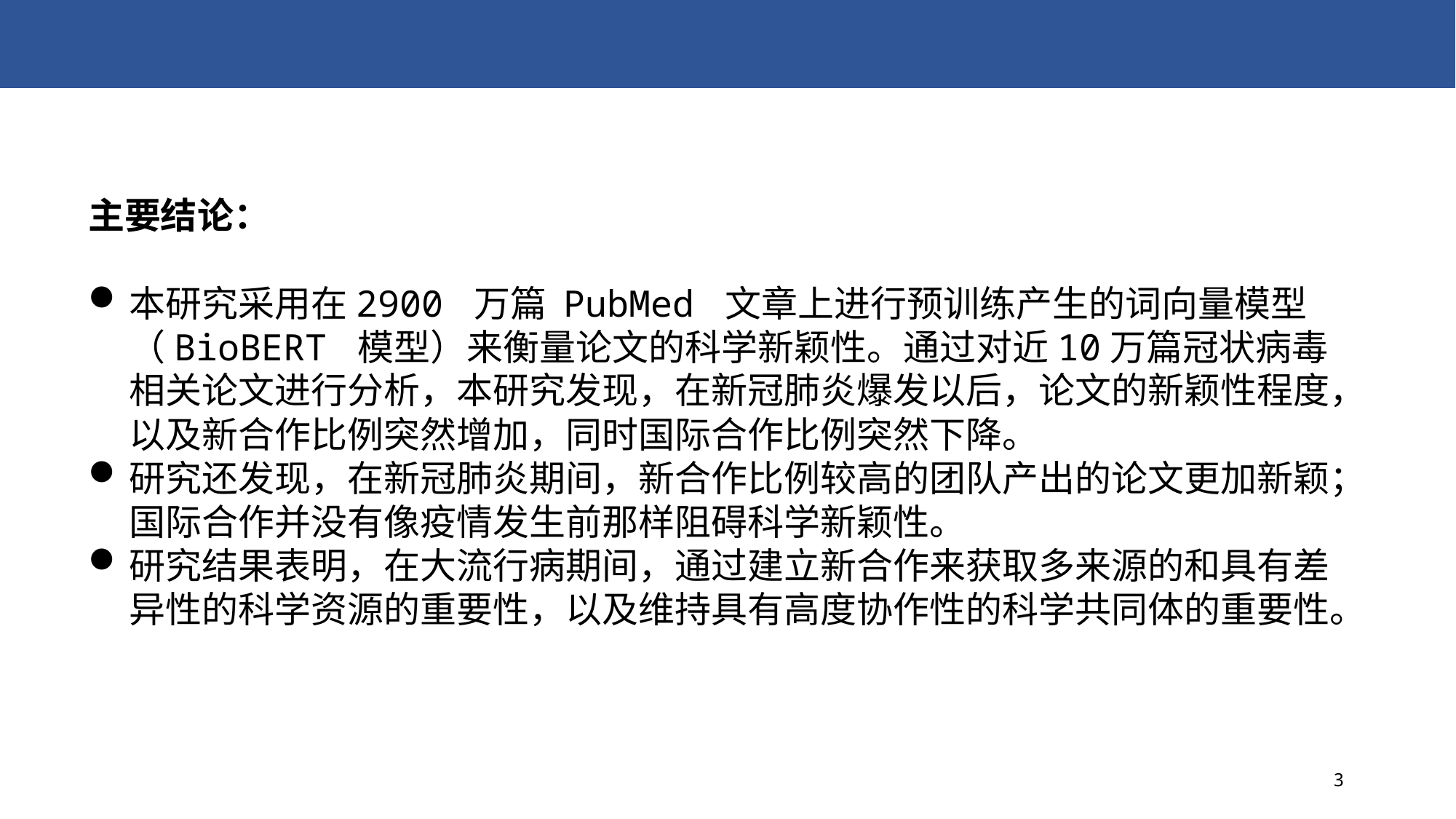

主要结论：

本研究采用在2900 万篇 PubMed 文章上进行预训练产生的词向量模型（BioBERT 模型）来衡量论文的科学新颖性。通过对近10万篇冠状病毒相关论文进行分析，本研究发现，在新冠肺炎爆发以后，论文的新颖性程度，以及新合作比例突然增加，同时国际合作比例突然下降。
研究还发现，在新冠肺炎期间，新合作比例较高的团队产出的论文更加新颖；国际合作并没有像疫情发生前那样阻碍科学新颖性。
研究结果表明，在大流行病期间，通过建立新合作来获取多来源的和具有差异性的科学资源的重要性，以及维持具有高度协作性的科学共同体的重要性。

3